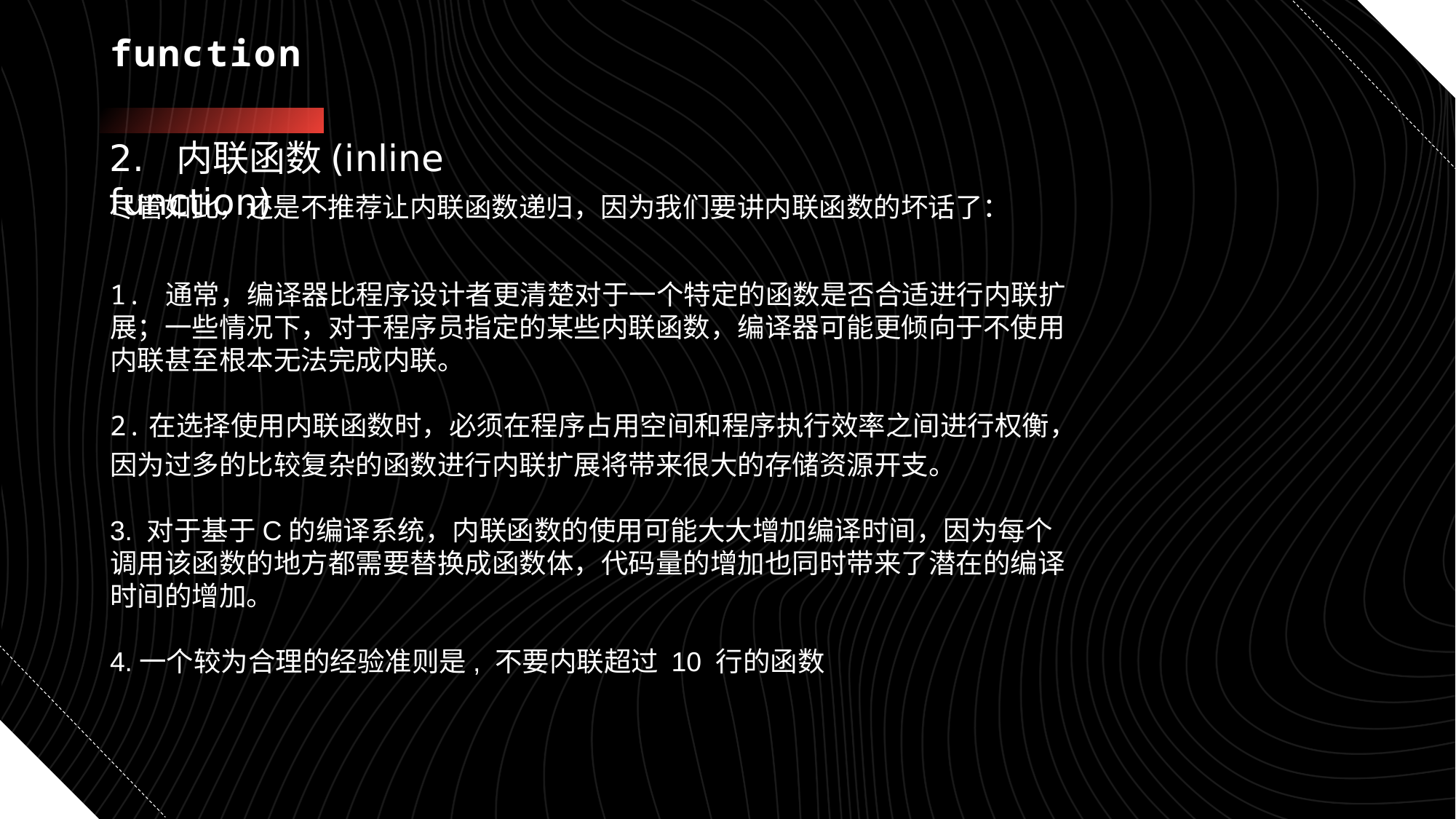

# function
2.  内联函数(inline function)
尽管如此，还是不推荐让内联函数递归，因为我们要讲内联函数的坏话了：

1. 通常，编译器比程序设计者更清楚对于一个特定的函数是否合适进行内联扩展；一些情况下，对于程序员指定的某些内联函数，编译器可能更倾向于不使用内联甚至根本无法完成内联。

2.在选择使用内联函数时，必须在程序占用空间和程序执行效率之间进行权衡，因为过多的比较复杂的函数进行内联扩展将带来很大的存储资源开支。

3. 对于基于C的编译系统，内联函数的使用可能大大增加编译时间，因为每个调用该函数的地方都需要替换成函数体，代码量的增加也同时带来了潜在的编译时间的增加。

4.一个较为合理的经验准则是, 不要内联超过 10 行的函数